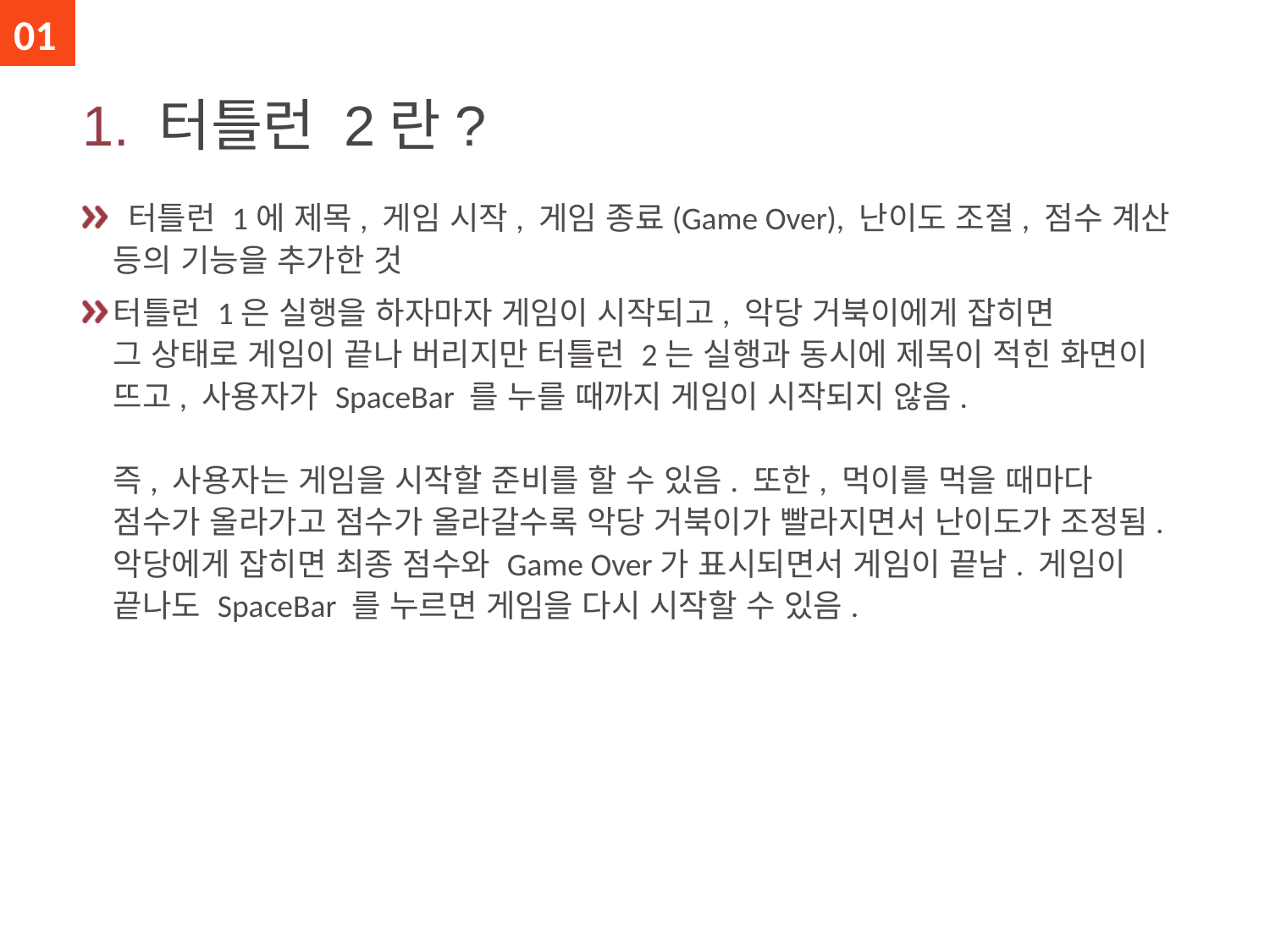

01
# 1. 터틀런 2란?
 터틀런 1에 제목, 게임 시작, 게임 종료(Game Over), 난이도 조절, 점수 계산 등의 기능을 추가한 것
터틀런 1은 실행을 하자마자 게임이 시작되고, 악당 거북이에게 잡히면
그 상태로 게임이 끝나 버리지만 터틀런 2는 실행과 동시에 제목이 적힌 화면이 뜨고, 사용자가 SpaceBar 를 누를 때까지 게임이 시작되지 않음.
즉, 사용자는 게임을 시작할 준비를 할 수 있음. 또한, 먹이를 먹을 때마다 점수가 올라가고 점수가 올라갈수록 악당 거북이가 빨라지면서 난이도가 조정됨. 악당에게 잡히면 최종 점수와 Game Over가 표시되면서 게임이 끝남. 게임이 끝나도 SpaceBar 를 누르면 게임을 다시 시작할 수 있음.